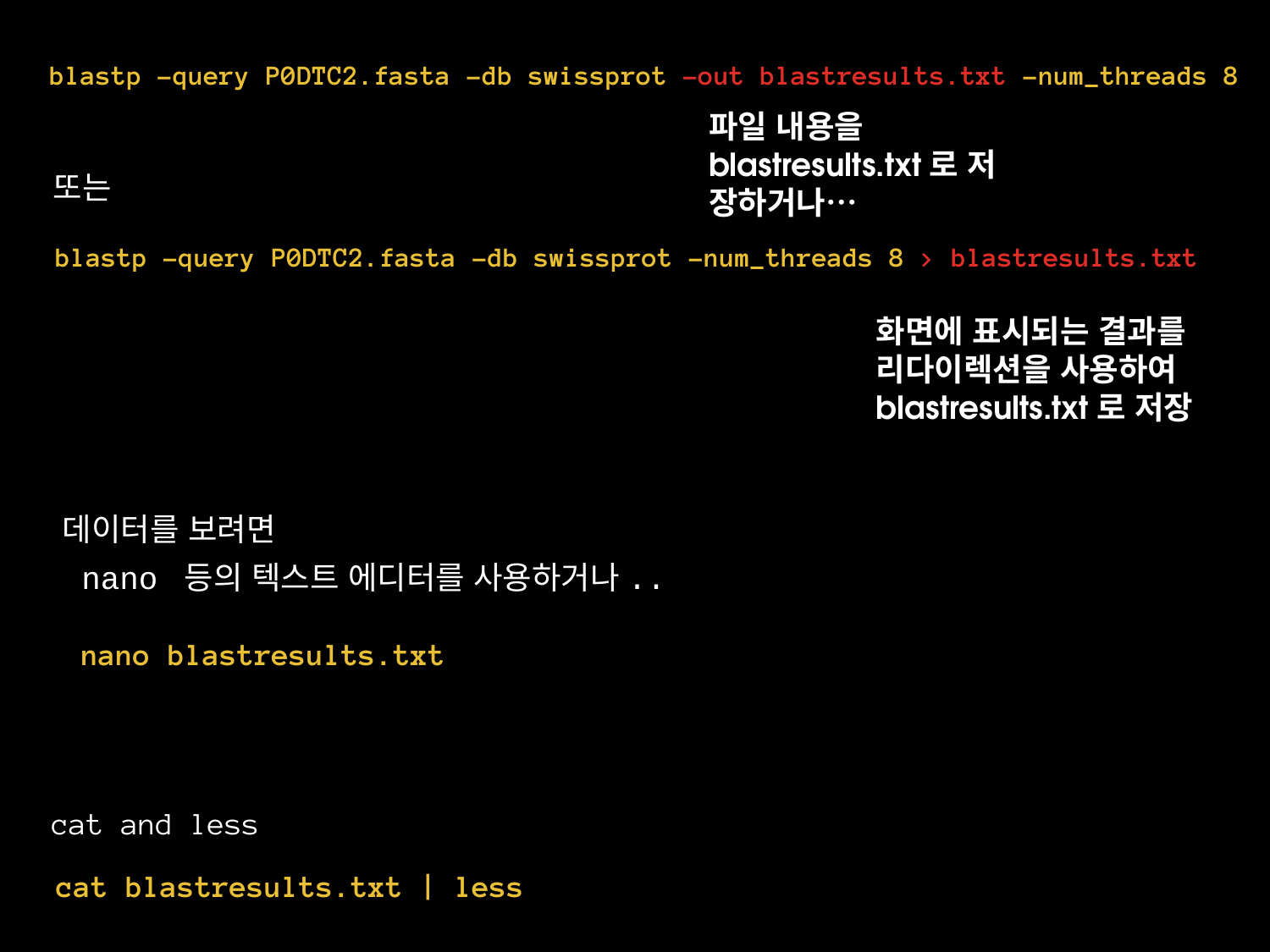

blastp -query P0DTC2.fasta -db swissprot -out blastresults.txt -num_threads 8

파일 내용을
blastresults.txt로 저
장하거나…
또는
blastp -query P0DTC2.fasta -db swissprot -num_threads 8 > blastresults.txt

화면에 표시되는 결과를
리다이렉션을 사용하여
blastresults.txt로 저장
데이터를 보려면
nano 등의 텍스트 에디터를 사용하거나..

nano blastresults.txt

cat and less

cat blastresults.txt | less